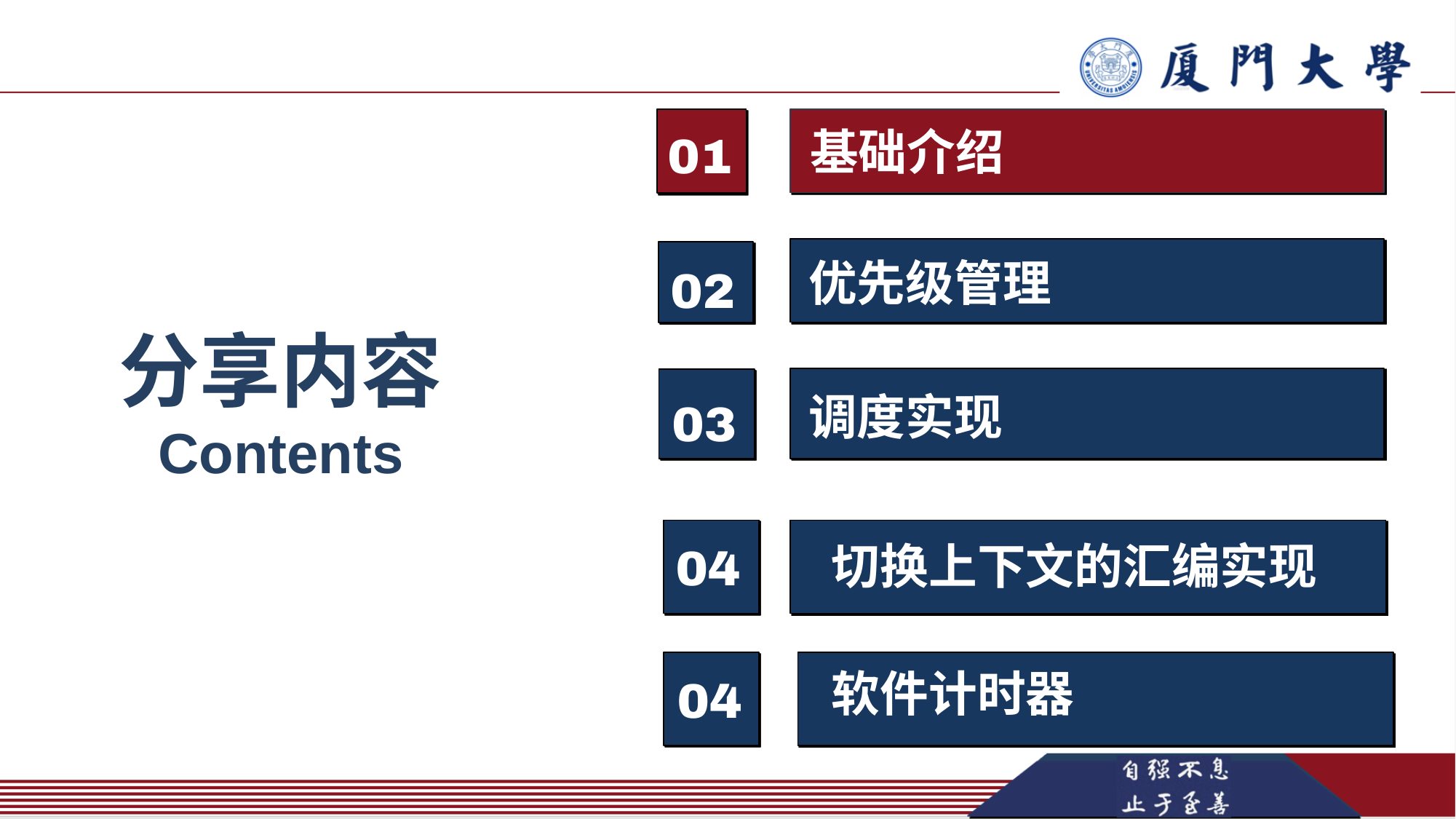

基础介绍
01

优先级管理
02
分享内容
Contents

调度实现
03

切换上下文的汇编实现
04

软件计时器
04